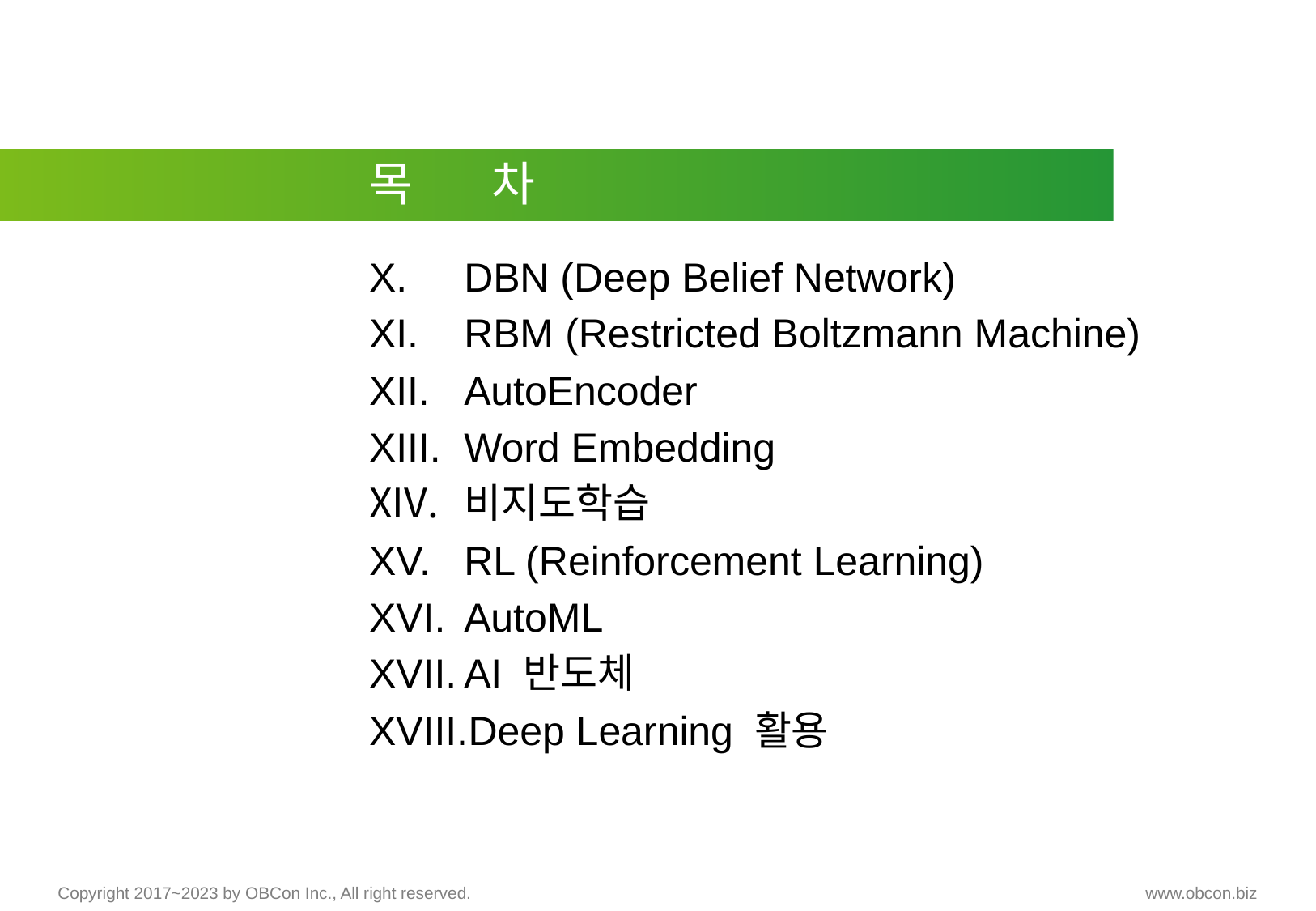

# 목      차
DBN (Deep Belief Network)
RBM (Restricted Boltzmann Machine)
AutoEncoder
Word Embedding
비지도학습
RL (Reinforcement Learning)
AutoML
AI 반도체
Deep Learning 활용